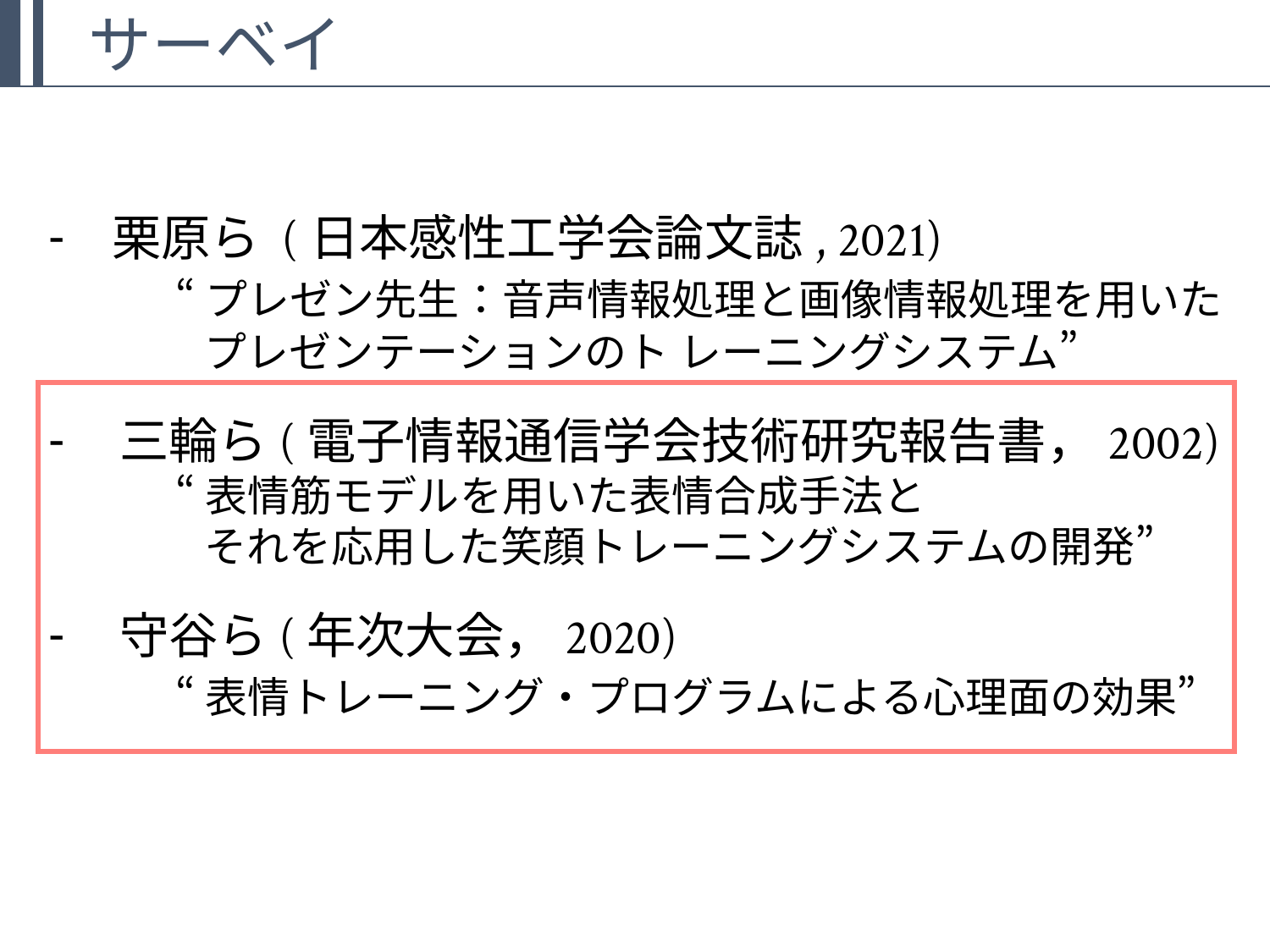

サーベイ
栗原ら (日本感性工学会論文誌, 2021)
	“プレゼン先生：音声情報処理と画像情報処理を用いた
	  プレゼンテーションのト レーニングシステム”

三輪ら(電子情報通信学会技術研究報告書，2002)
	“表情筋モデルを用いた表情合成手法と
	  それを応用した笑顔トレーニングシステムの開発”

守谷ら(年次大会，2020)
	“表情トレーニング・プログラムによる心理面の効果”